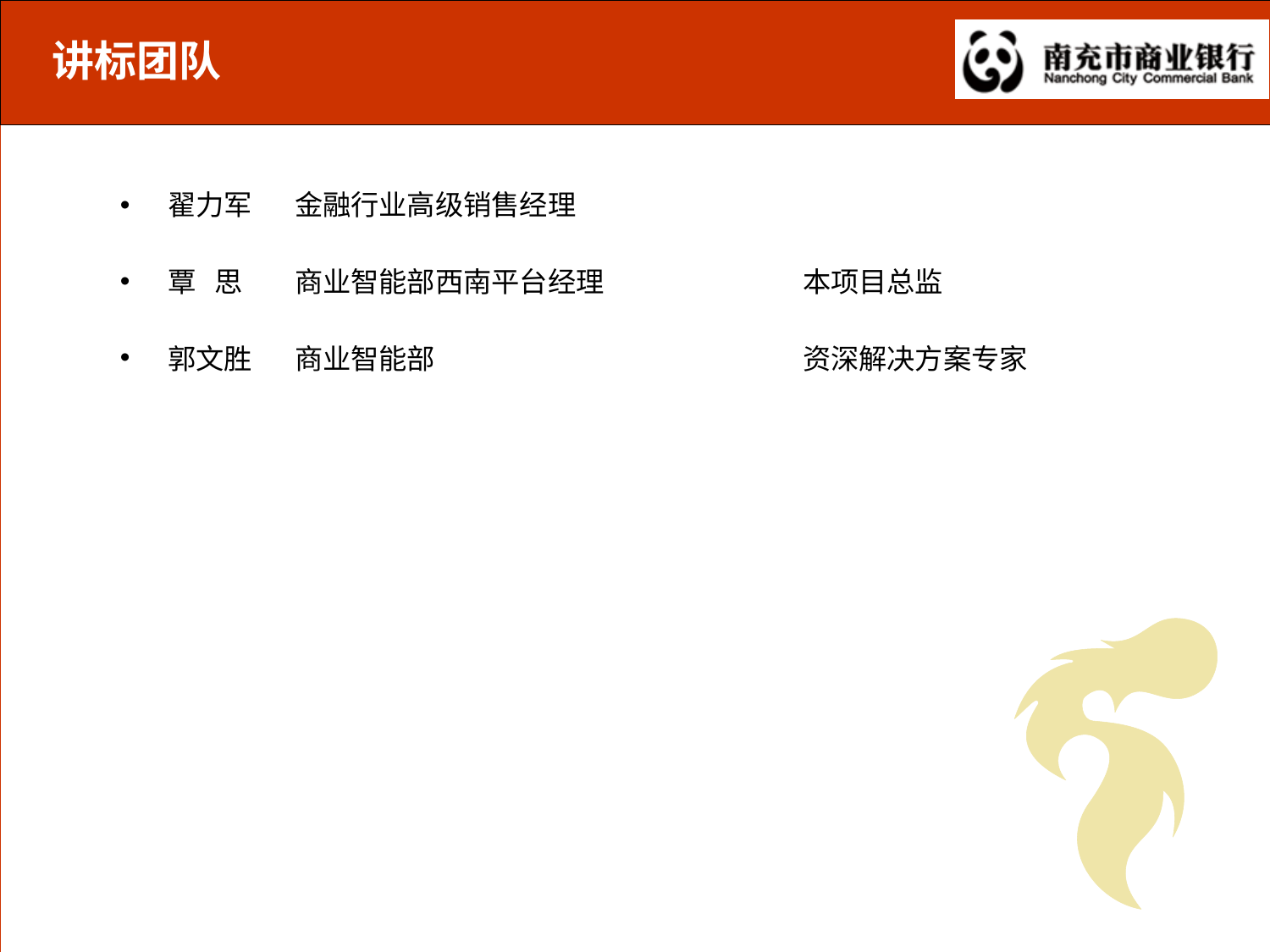

# 讲标团队
翟力军	金融行业高级销售经理
覃   思	商业智能部西南平台经理		本项目总监
郭文胜	商业智能部			资深解决方案专家